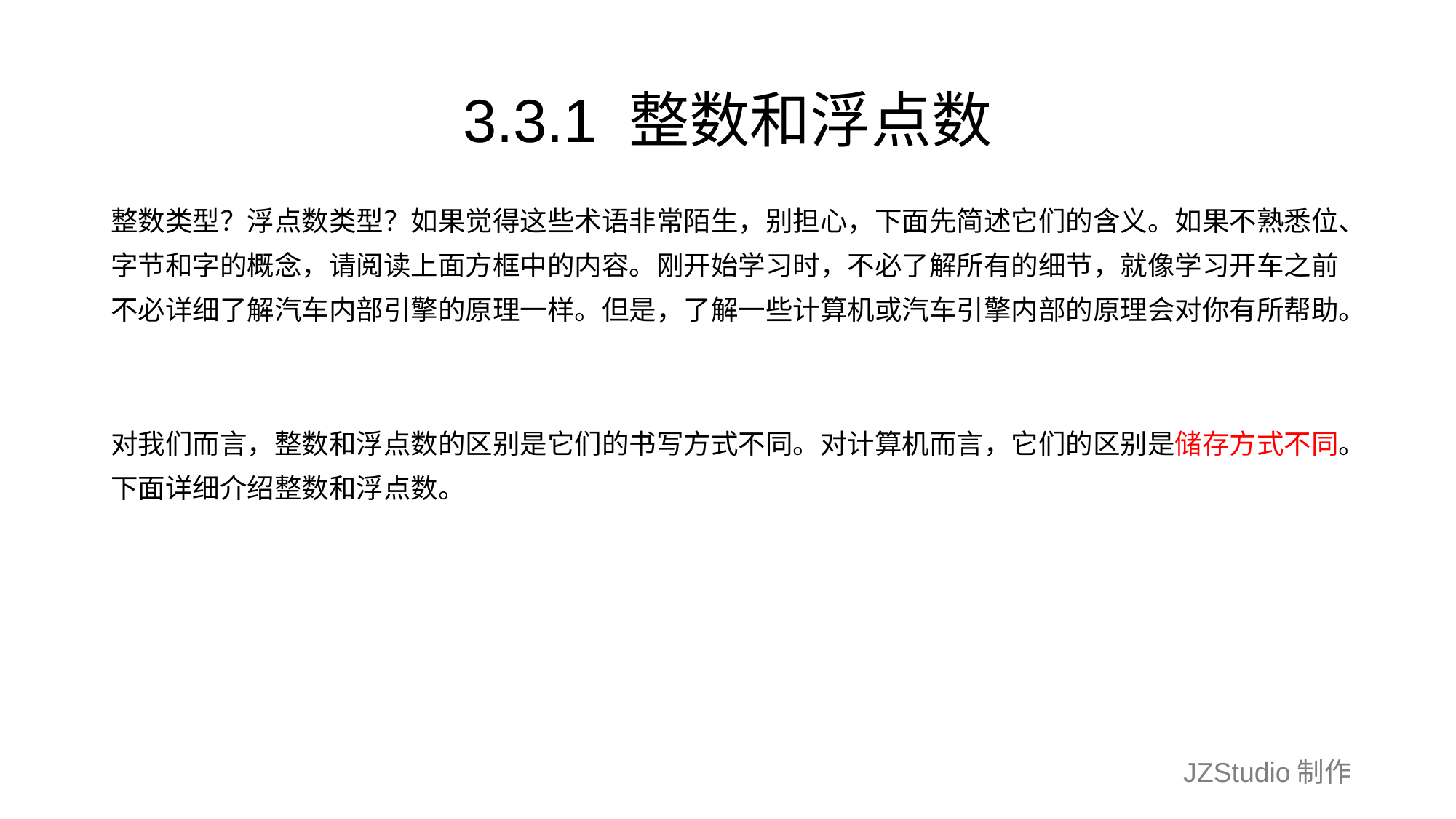

# 3.3.1 整数和浮点数
整数类型？浮点数类型？如果觉得这些术语非常陌生，别担心，下面先简述它们的含义。如果不熟悉位、
字节和字的概念，请阅读上面方框中的内容。刚开始学习时，不必了解所有的细节，就像学习开车之前
不必详细了解汽车内部引擎的原理一样。但是，了解一些计算机或汽车引擎内部的原理会对你有所帮助。

对我们而言，整数和浮点数的区别是它们的书写方式不同。对计算机而言，它们的区别是储存方式不同。
下面详细介绍整数和浮点数。